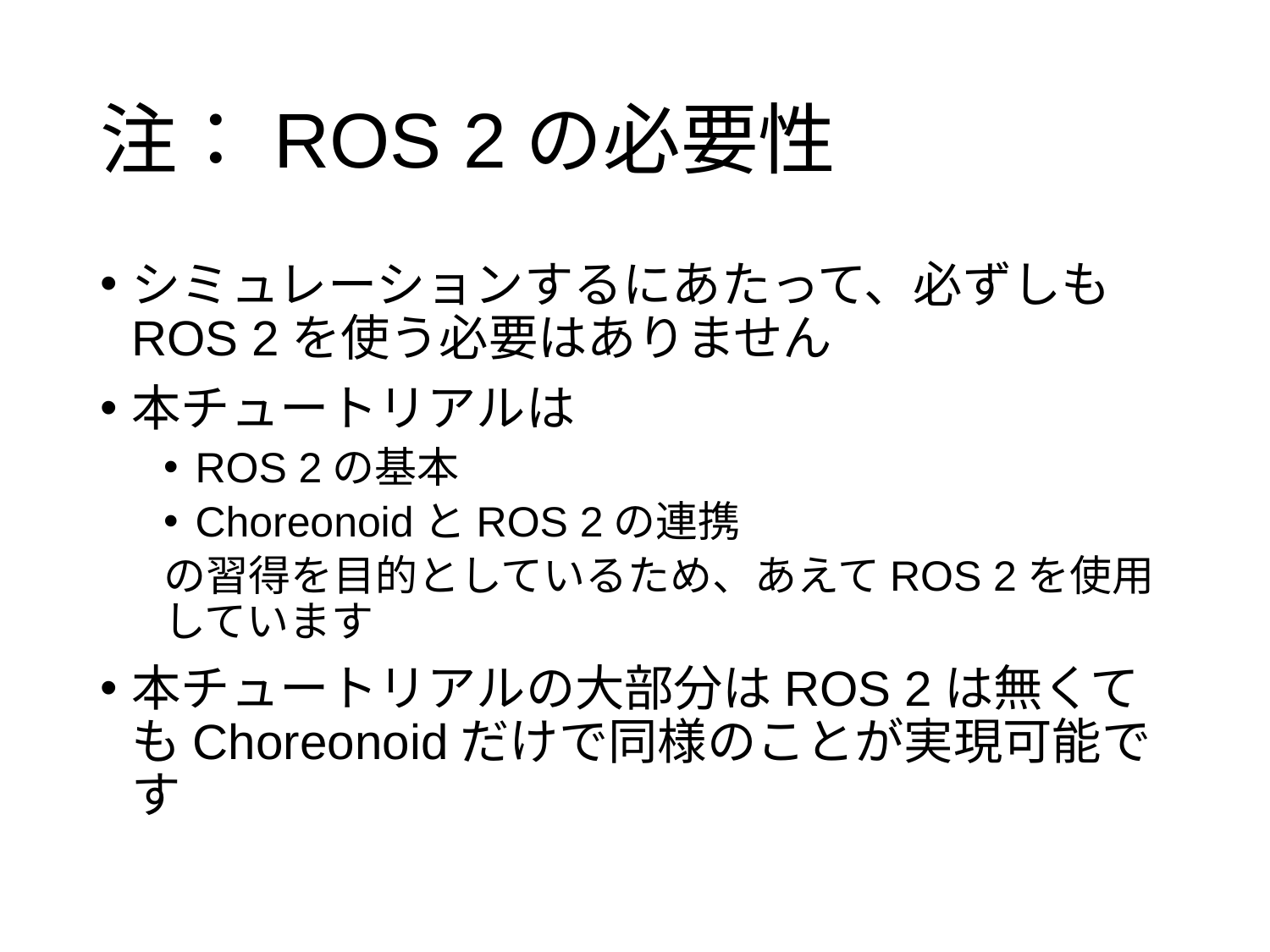

# 注：ROS 2の必要性
シミュレーションするにあたって、必ずしもROS 2を使う必要はありません
本チュートリアルは
ROS 2の基本
ChoreonoidとROS 2の連携
の習得を目的としているため、あえてROS 2を使用しています
本チュートリアルの大部分はROS 2は無くてもChoreonoidだけで同様のことが実現可能です